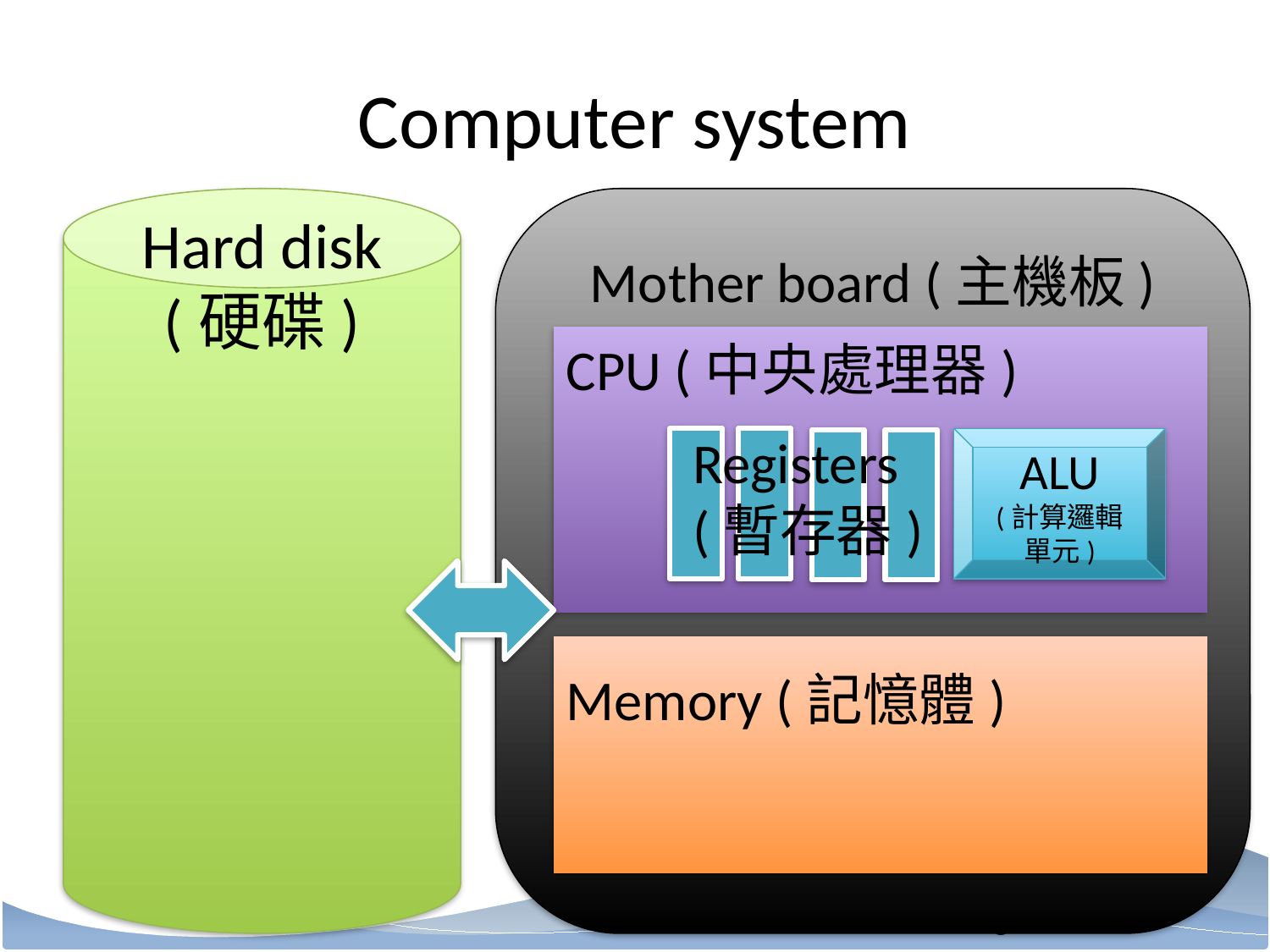

# Computer system
Hard disk
(硬碟)

Mother board (主機板)

CPU (中央處理器)

Registers
(暫存器)

ALU
(計算邏輯單元)

Memory (記憶體)